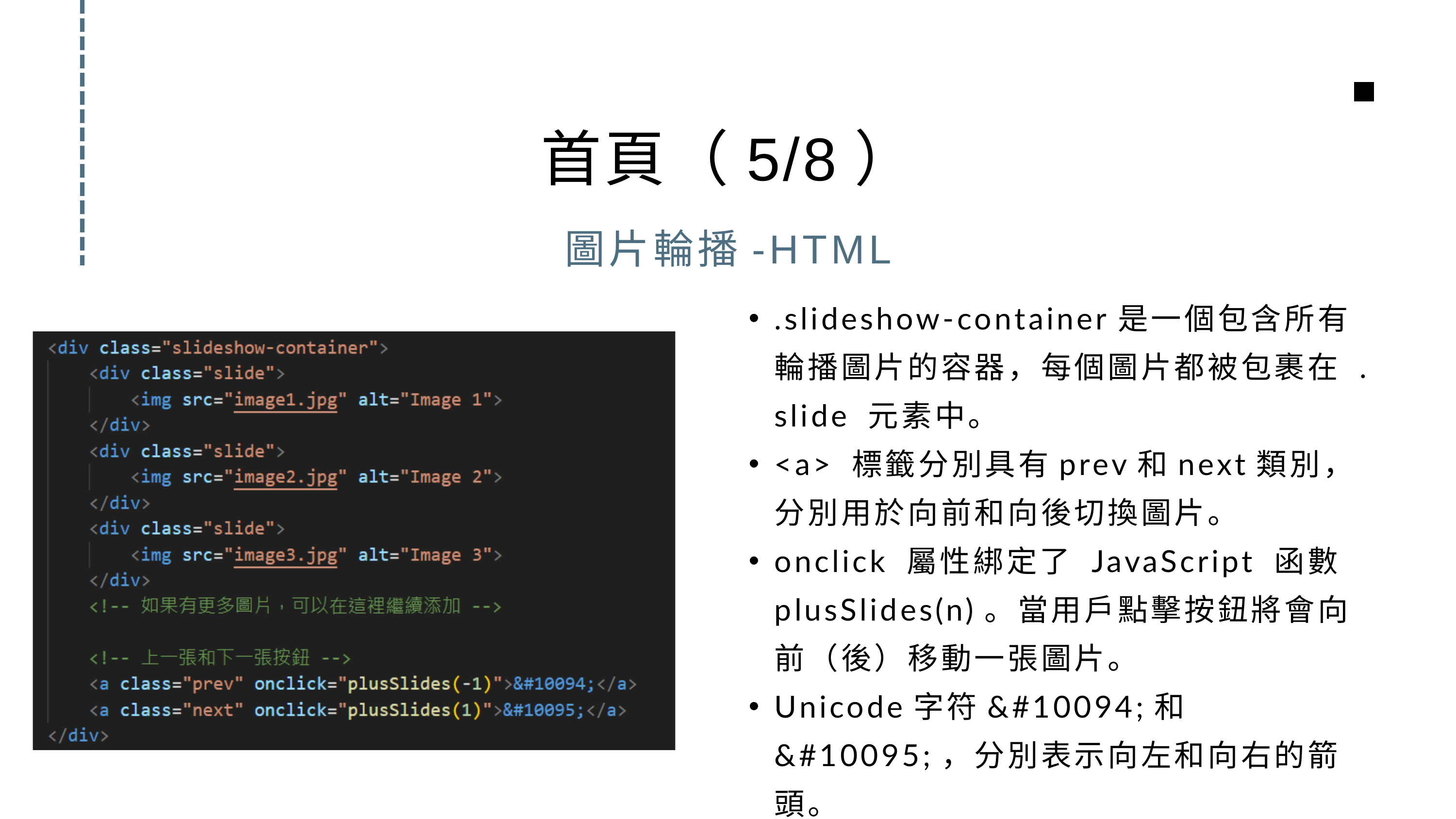

首頁（5/8）
圖片輪播-HTML
.slideshow-container是一個包含所有輪播圖片的容器，每個圖片都被包裹在 .slide 元素中。
<a> 標籤分別具有prev和next類別，分別用於向前和向後切換圖片。
onclick 屬性綁定了 JavaScript 函數 plusSlides(n)。當用戶點擊按鈕將會向前（後）移動一張圖片。
Unicode字符&#10094;和&#10095;，分別表示向左和向右的箭頭。